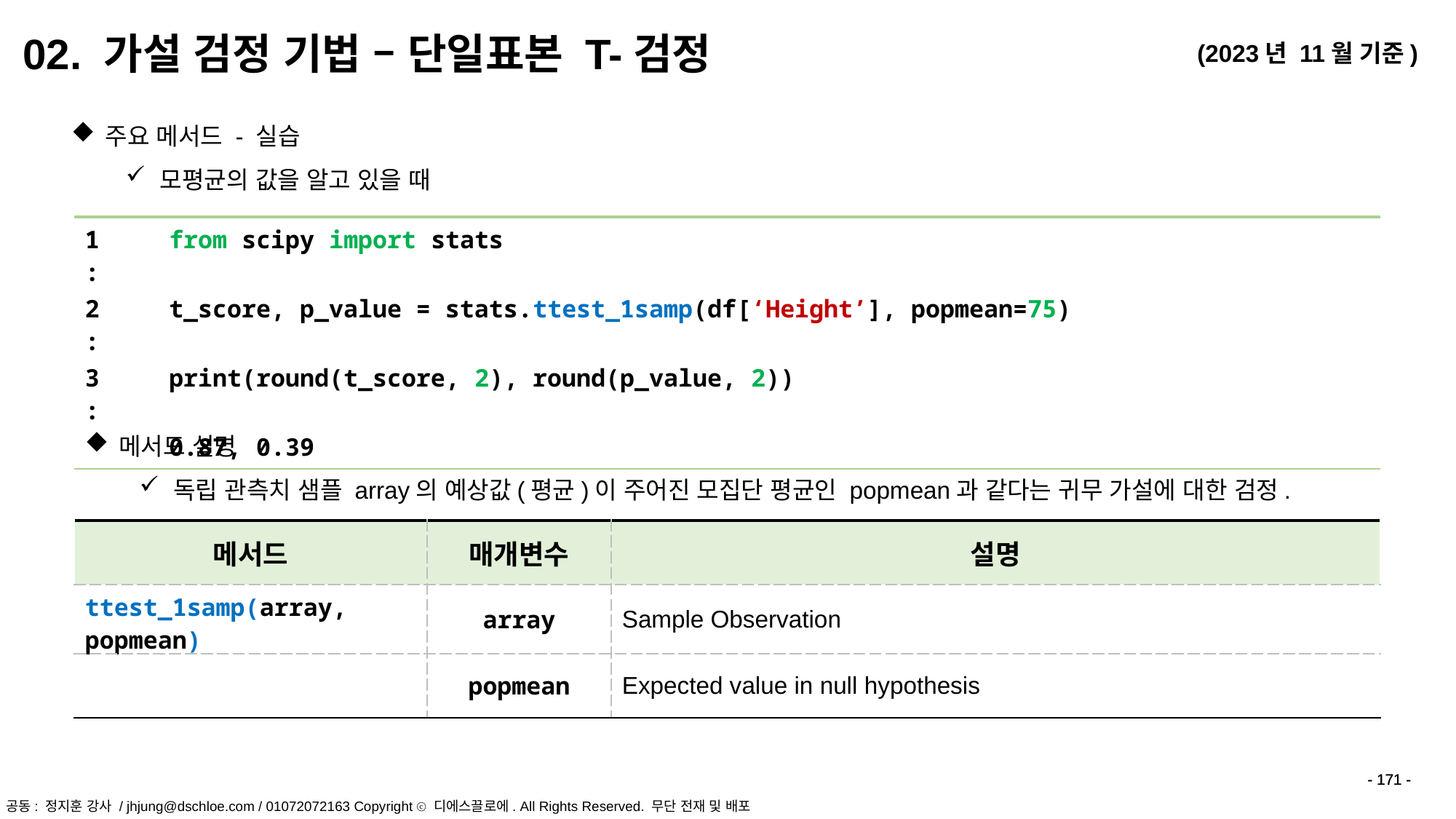

02. 가설 검정 기법 – 단일표본 T-검정
주요 메서드 - 실습
모평균의 값을 알고 있을 때
| 1 : | from scipy import stats |
| --- | --- |
| 2 : | t\_score, p\_value = stats.ttest\_1samp(df[‘Height’], popmean=75) |
| 3 : | print(round(t\_score, 2), round(p\_value, 2)) |
|  | 0.87, 0.39 |
메서드 설명
독립 관측치 샘플 array의 예상값(평균)이 주어진 모집단 평균인 popmean과 같다는 귀무 가설에 대한 검정.
| 메서드 | 매개변수 | 설명 |
| --- | --- | --- |
| ttest\_1samp(array, popmean) | array | Sample Observation |
|  | popmean | Expected value in null hypothesis |
- 171 -